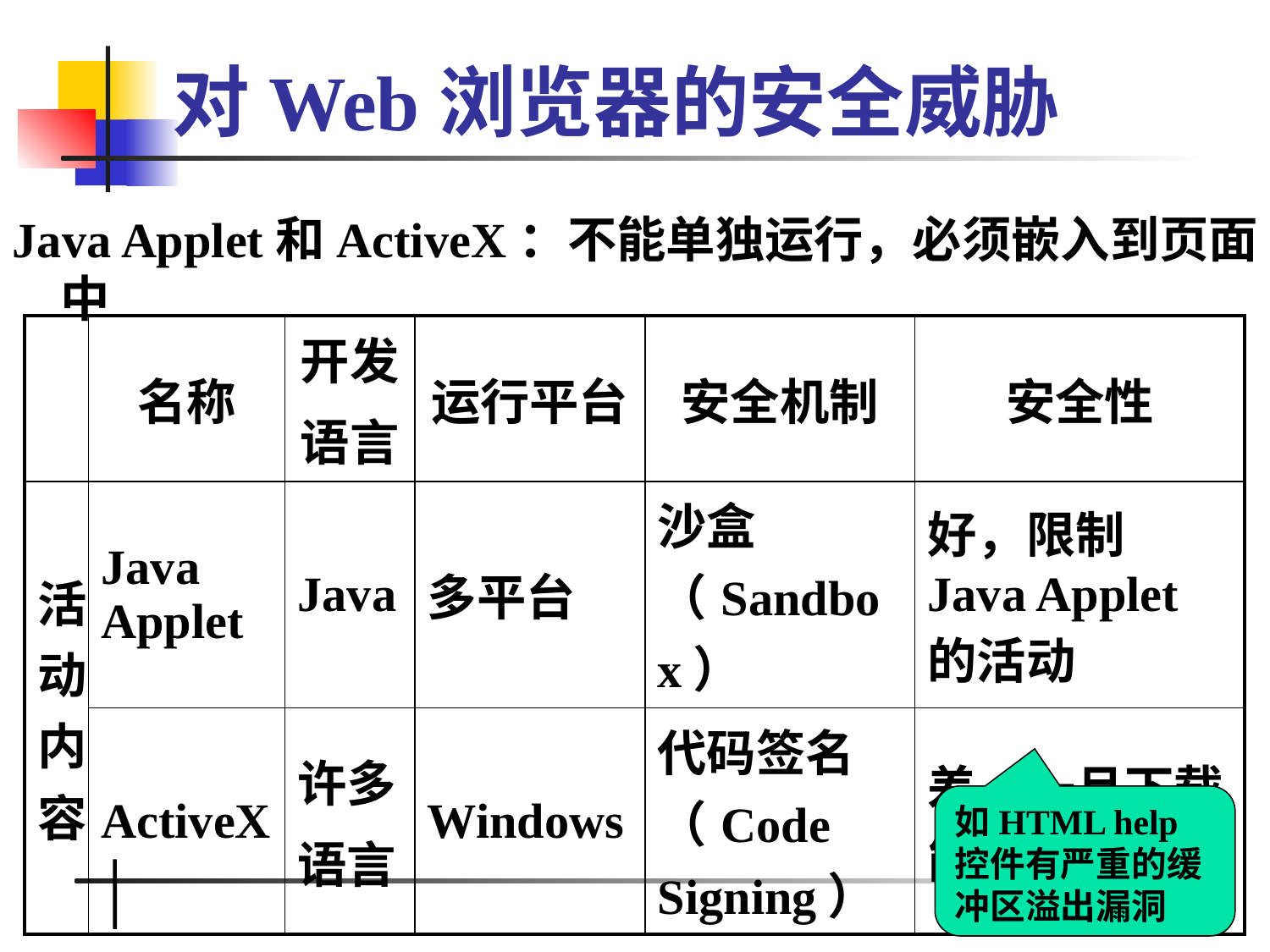

# 对Web浏览器的安全威胁
Java Applet和ActiveX：不能单独运行，必须嵌入到页面中
|  | 名称 | 开发 语言 | 运行平台 | 安全机制 | 安全性 |
| --- | --- | --- | --- | --- | --- |
| 活动内容 | Java Applet | Java | 多平台 | 沙盒（Sandbox） | 好，限制Java Applet的活动 |
|  | ActiveX | 许多 语言 | Windows | 代码签名（Code Signing） | 差，一旦下载能做任何事情 |
如HTML help控件有严重的缓冲区溢出漏洞